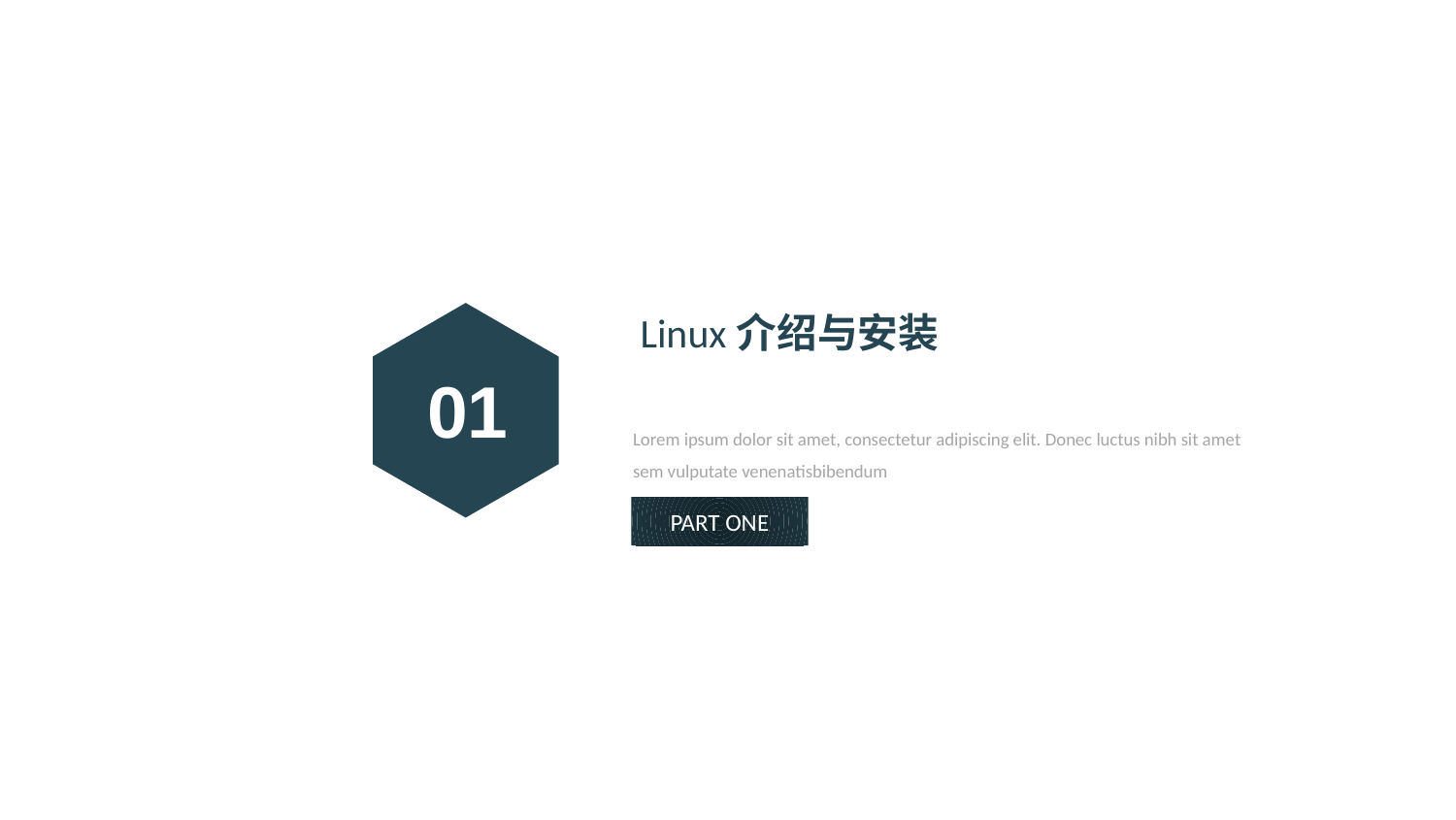

01
Linux介绍与安装
Lorem ipsum dolor sit amet, consectetur adipiscing elit. Donec luctus nibh sit amet sem vulputate venenatisbibendum
PART ONE